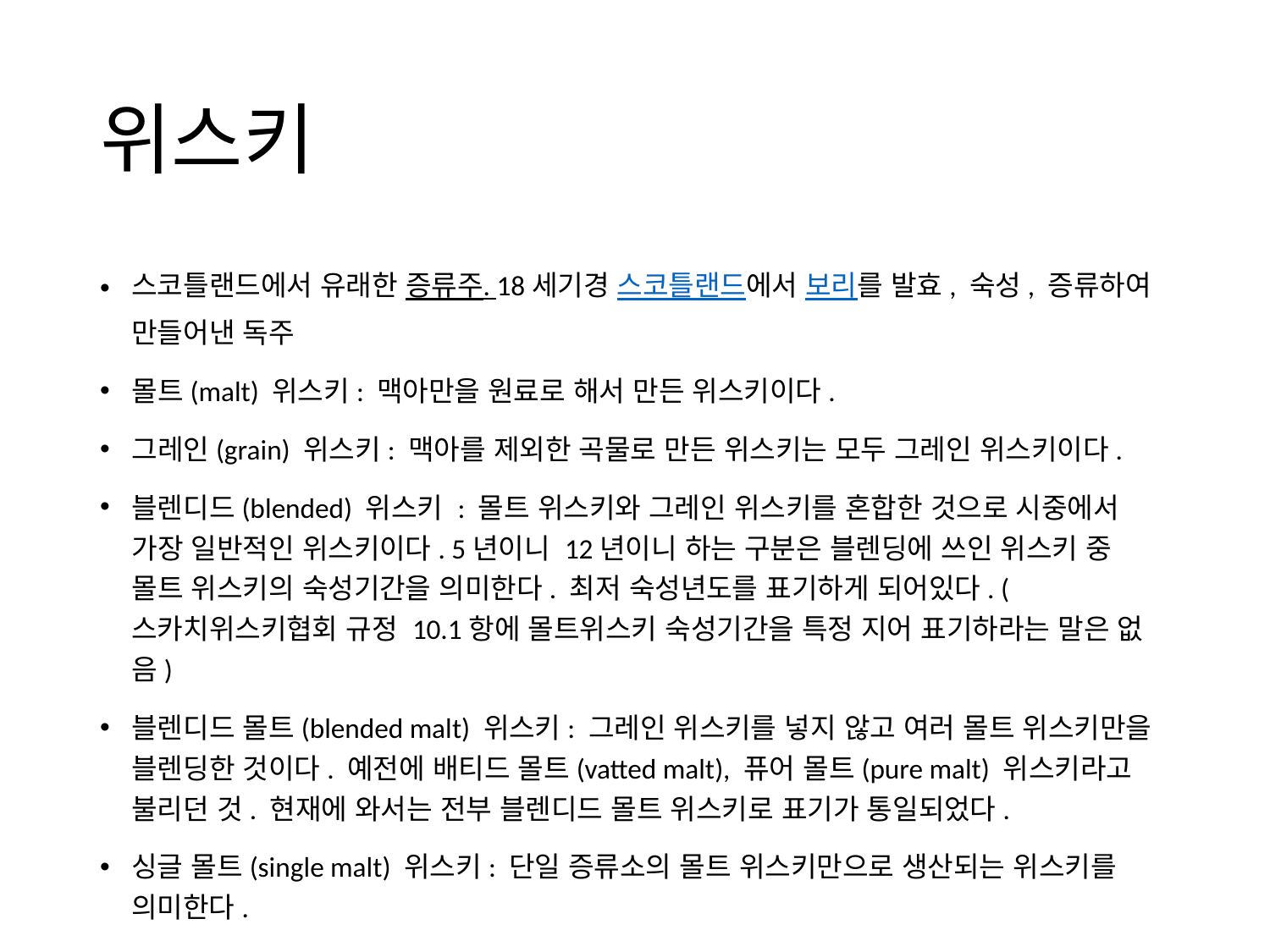

# 위스키
스코틀랜드에서 유래한 증류주. 18세기경 스코틀랜드에서 보리를 발효, 숙성, 증류하여 만들어낸 독주
몰트(malt) 위스키: 맥아만을 원료로 해서 만든 위스키이다.
그레인(grain) 위스키: 맥아를 제외한 곡물로 만든 위스키는 모두 그레인 위스키이다.
블렌디드(blended) 위스키 : 몰트 위스키와 그레인 위스키를 혼합한 것으로 시중에서 가장 일반적인 위스키이다. 5년이니 12년이니 하는 구분은 블렌딩에 쓰인 위스키 중 몰트 위스키의 숙성기간을 의미한다. 최저 숙성년도를 표기하게 되어있다. (스카치위스키협회 규정 10.1항에 몰트위스키 숙성기간을 특정 지어 표기하라는 말은 없음)
블렌디드 몰트(blended malt) 위스키: 그레인 위스키를 넣지 않고 여러 몰트 위스키만을 블렌딩한 것이다. 예전에 배티드 몰트(vatted malt), 퓨어 몰트(pure malt) 위스키라고 불리던 것. 현재에 와서는 전부 블렌디드 몰트 위스키로 표기가 통일되었다.
싱글 몰트(single malt) 위스키: 단일 증류소의 몰트 위스키만으로 생산되는 위스키를 의미한다.